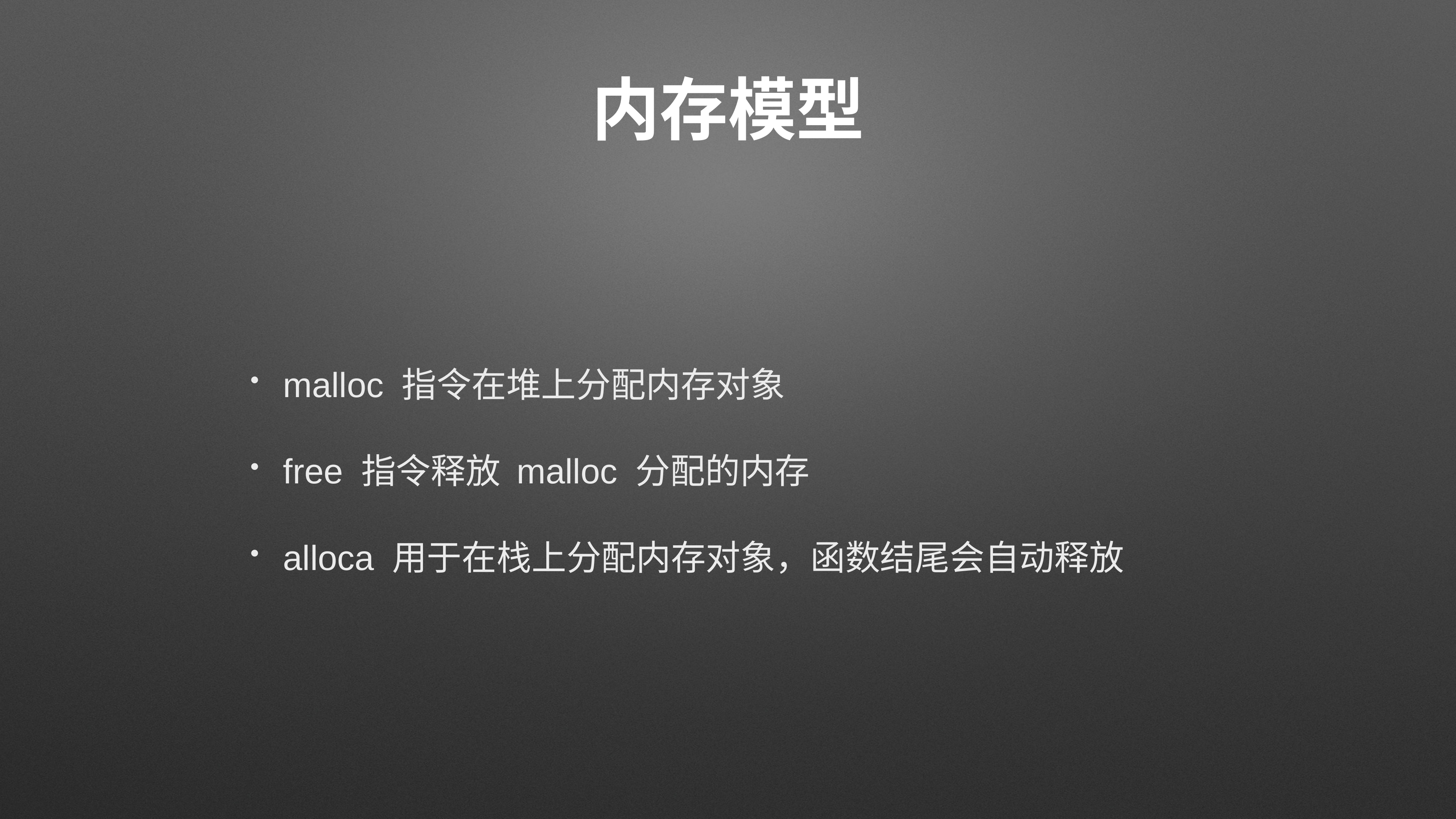

# 内存模型
malloc 指令在堆上分配内存对象
free 指令释放 malloc 分配的内存
alloca 用于在栈上分配内存对象，函数结尾会自动释放